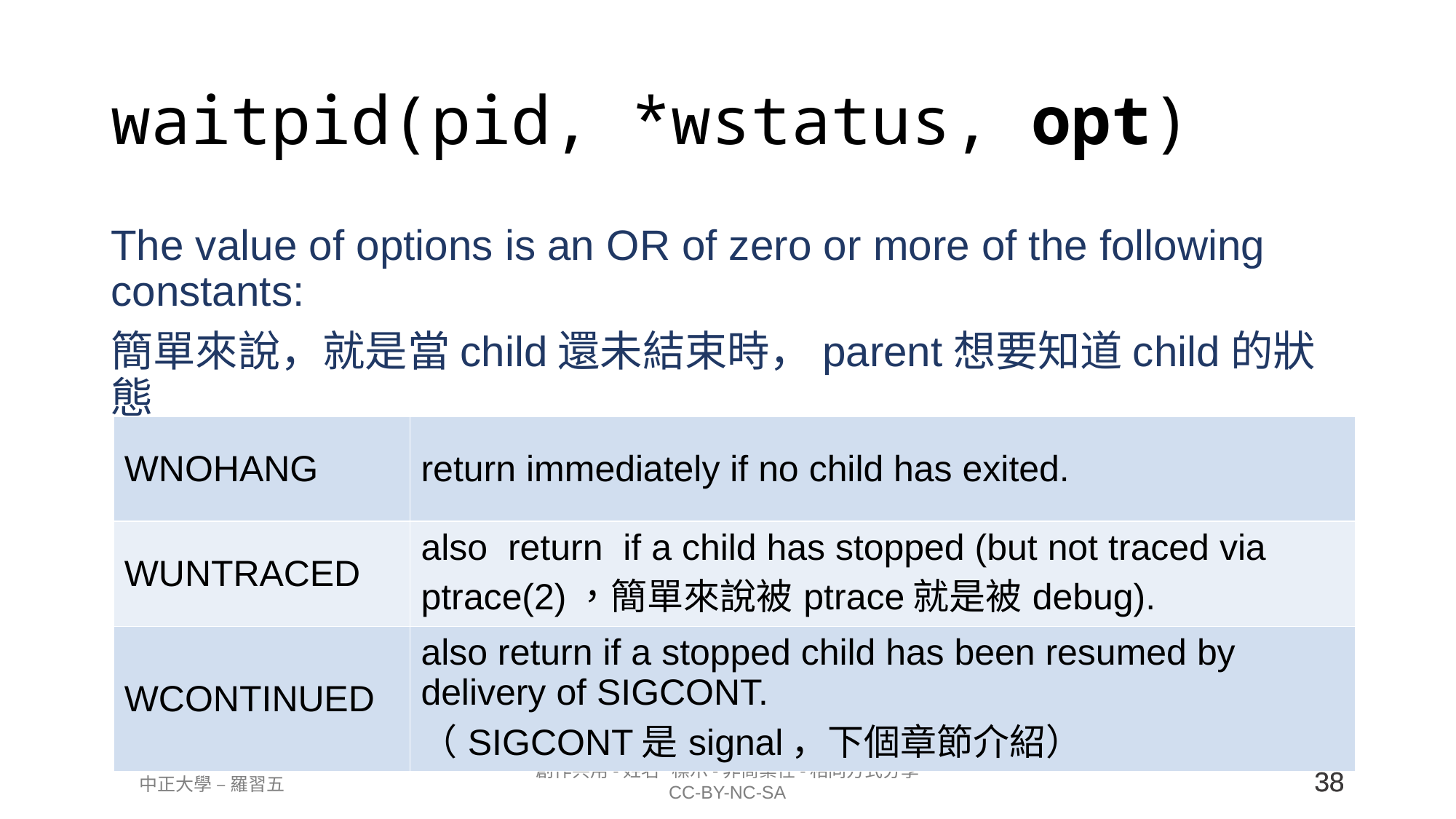

# waitpid(pid, *wstatus, opt)
The value of options is an OR of zero or more of the following constants:
簡單來說，就是當child還未結束時，parent想要知道child的狀態
| WNOHANG | return immediately if no child has exited. |
| --- | --- |
| WUNTRACED | also  return  if a child has stopped (but not traced via ptrace(2)，簡單來說被ptrace就是被debug). |
| WCONTINUED | also return if a stopped child has been resumed by delivery of SIGCONT. （SIGCONT是signal，下個章節介紹） |